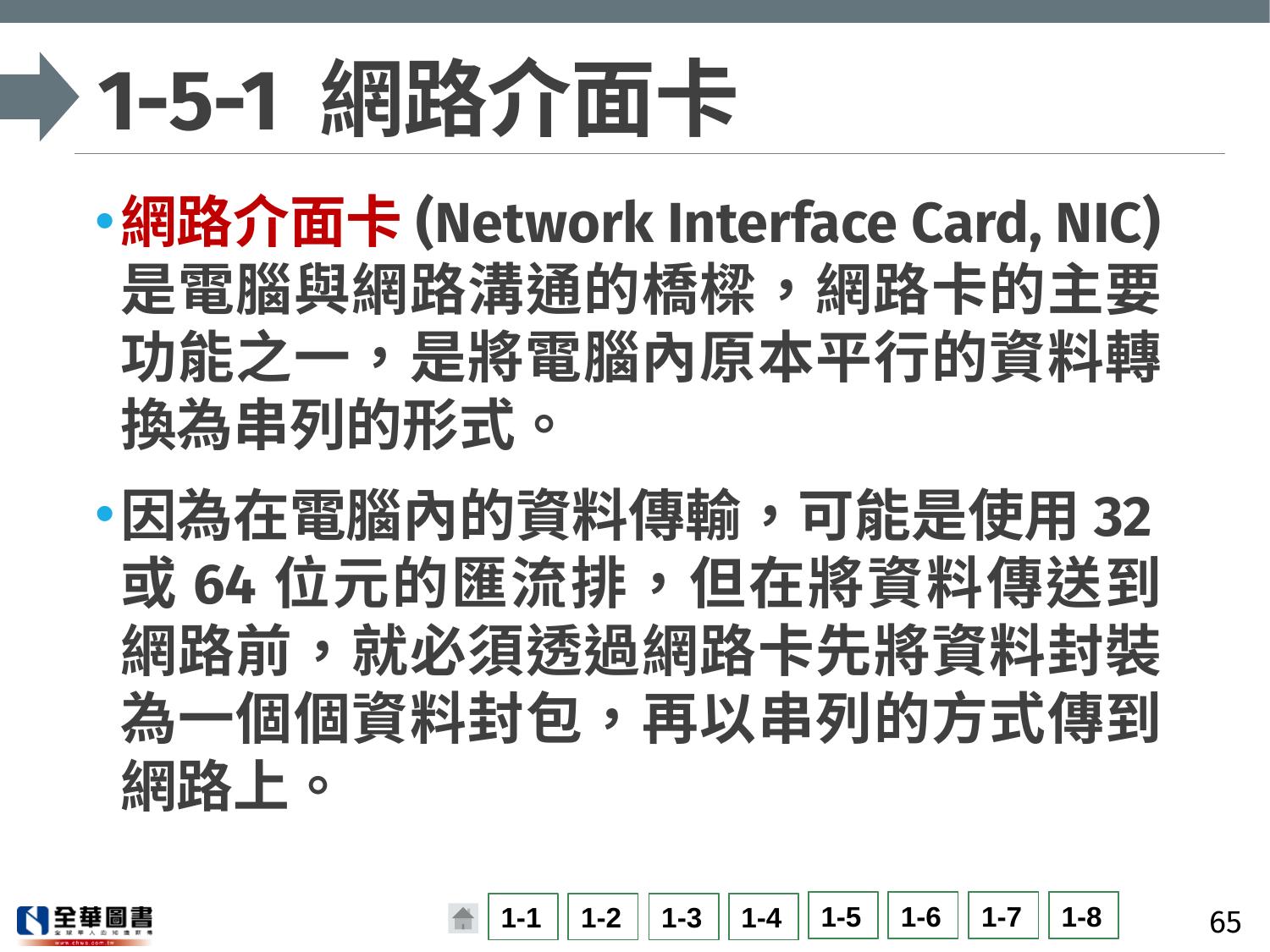

# 1-5-1 網路介面卡
網路介面卡(Network Interface Card, NIC)是電腦與網路溝通的橋樑，網路卡的主要功能之一，是將電腦內原本平行的資料轉換為串列的形式。
因為在電腦內的資料傳輸，可能是使用32或64位元的匯流排，但在將資料傳送到網路前，就必須透過網路卡先將資料封裝為一個個資料封包，再以串列的方式傳到網路上。

65